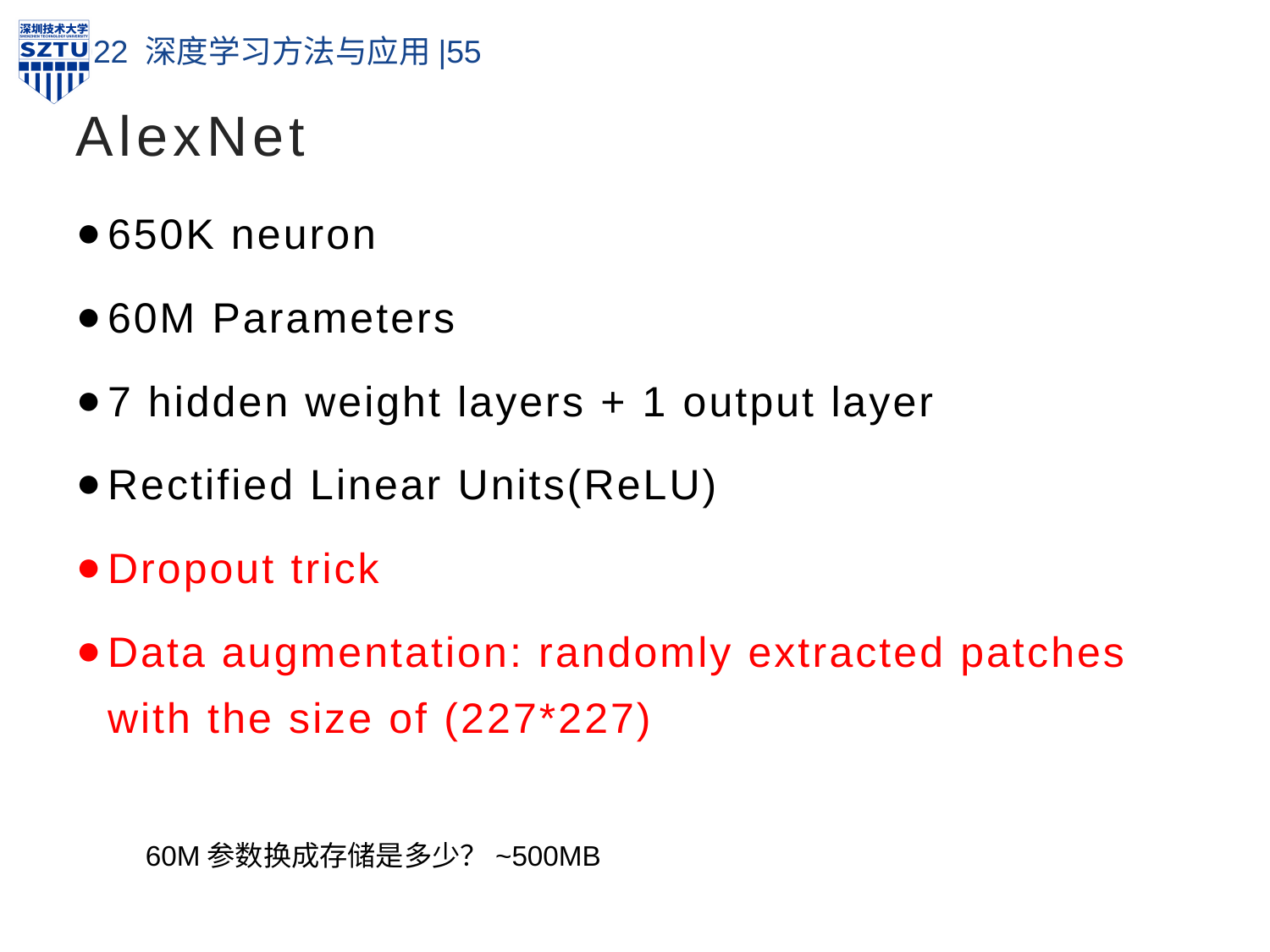

# AlexNet
650K neuron
60M Parameters
7 hidden weight layers + 1 output layer
Rectified Linear Units(ReLU)
Dropout trick
Data augmentation: randomly extracted patches with the size of (227*227)

60M参数换成存储是多少？~500MB
55